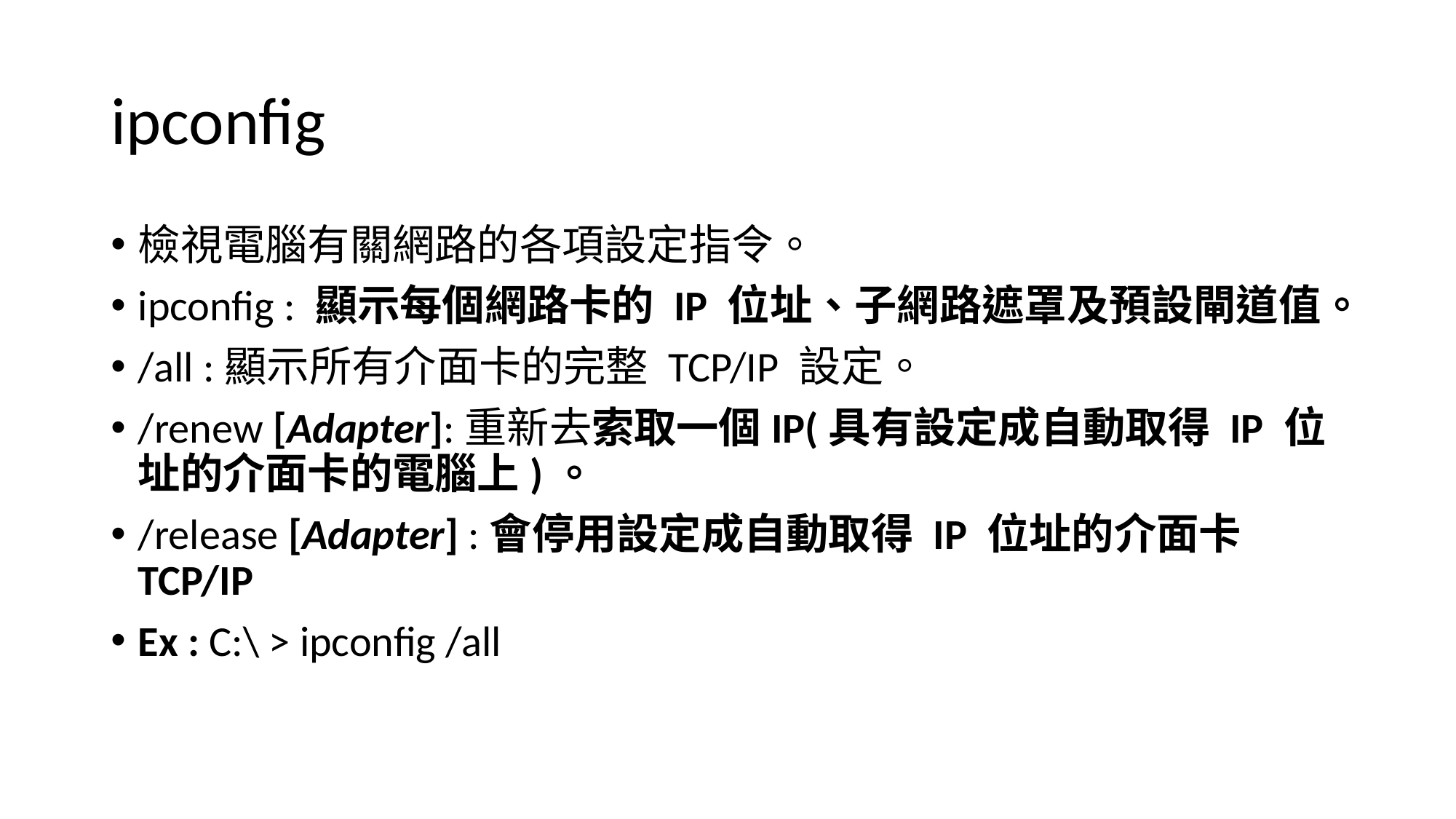

# ipconfig
檢視電腦有關網路的各項設定指令。
ipconfig : 顯示每個網路卡的 IP 位址、子網路遮罩及預設閘道值。
/all :顯示所有介面卡的完整 TCP/IP 設定。
/renew [Adapter]:重新去索取一個IP(具有設定成自動取得 IP 位址的介面卡的電腦上)。
/release [Adapter] :會停用設定成自動取得 IP 位址的介面卡 TCP/IP
Ex : C:\ > ipconfig /all